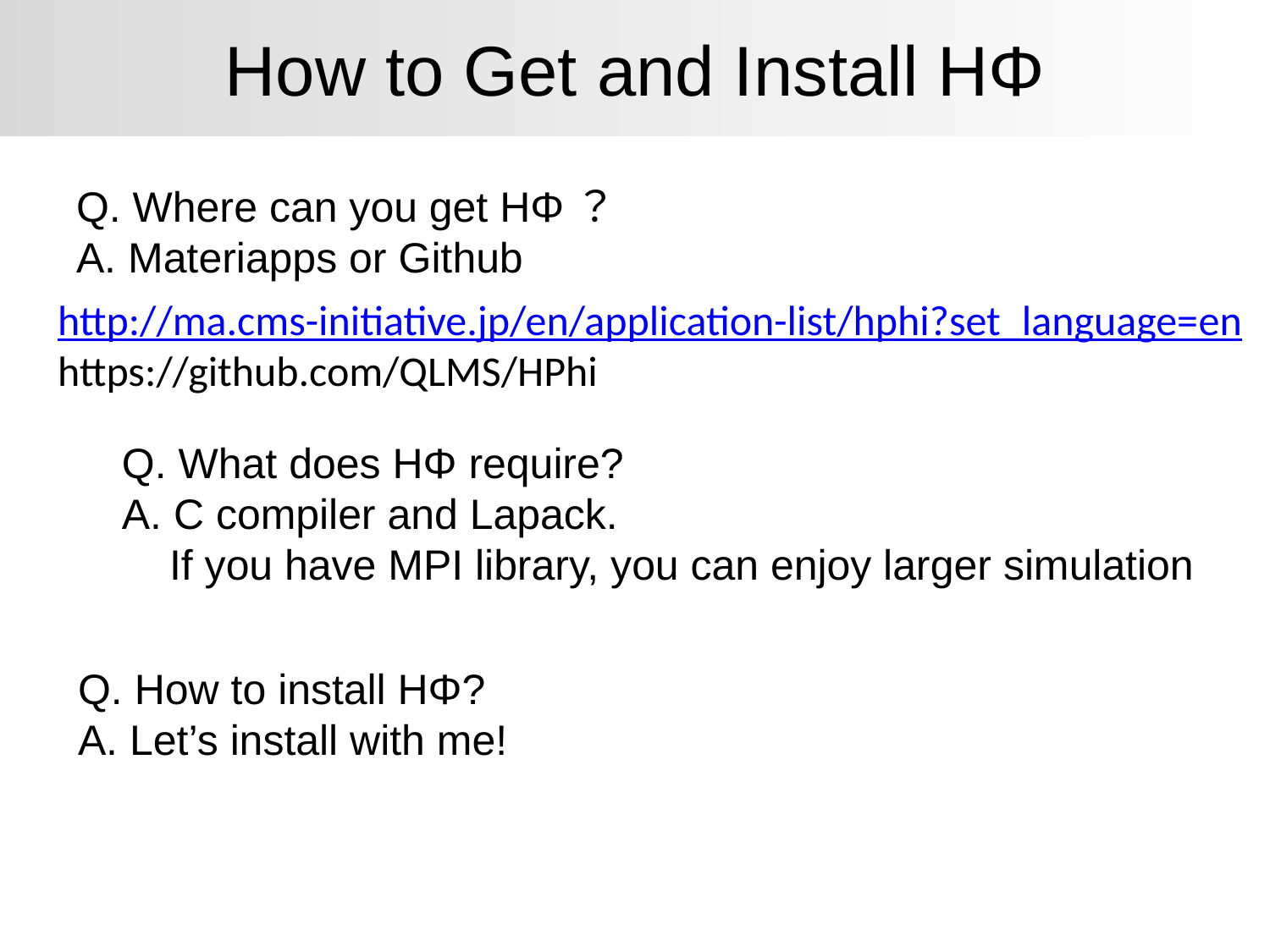

How to Get and Install HΦ
有限温度計算手法: TPQ
Q. Where can you get HΦ？
A. Materiapps or Github
http://ma.cms-initiative.jp/en/application-list/hphi?set_language=en
https://github.com/QLMS/HPhi
Q. What does HΦ require?
A. C compiler and Lapack.
    If you have MPI library, you can enjoy larger simulation
Q. How to install HΦ?
A. Let’s install with me!